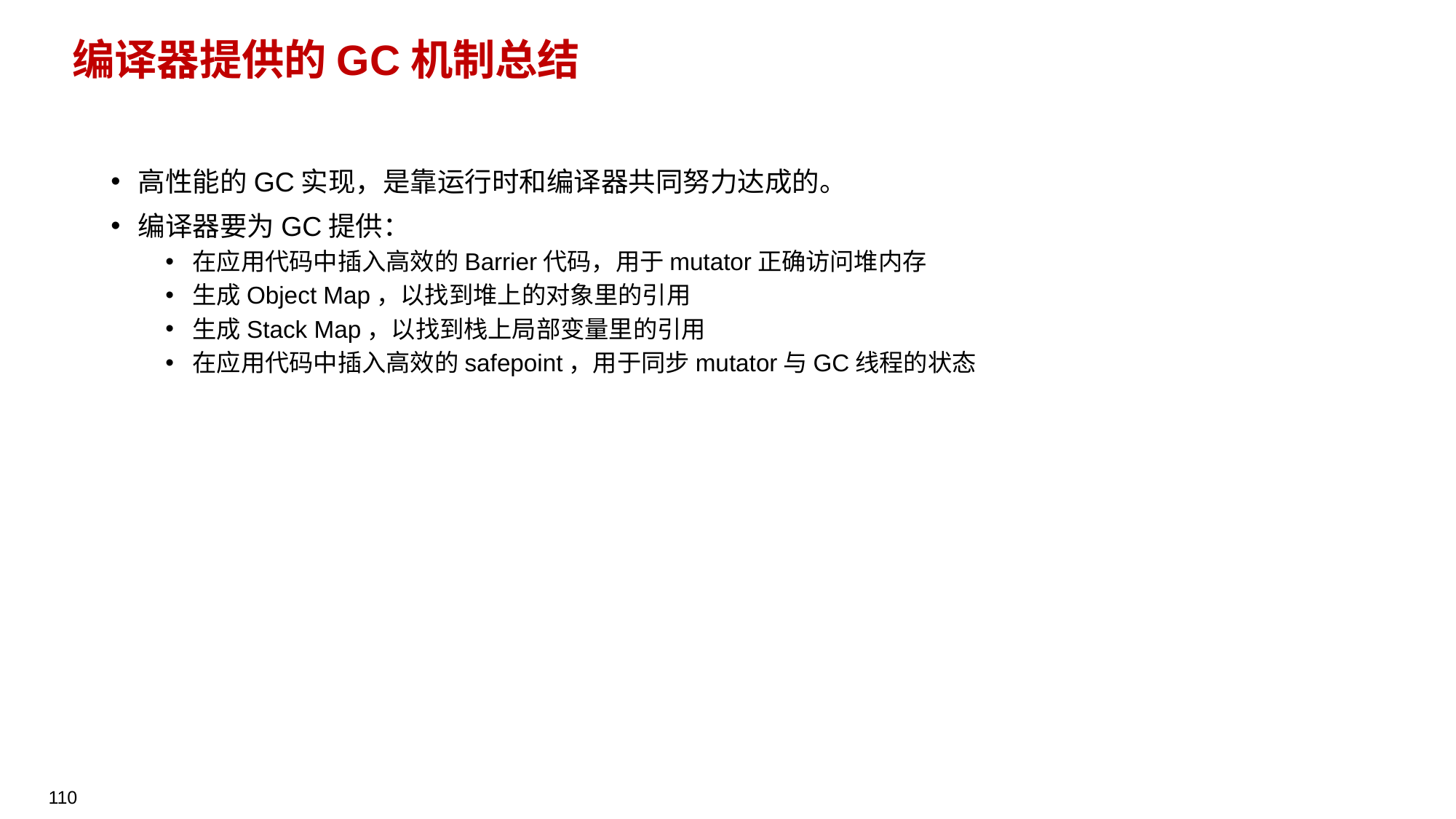

# 编译器提供的GC机制总结
高性能的GC实现，是靠运行时和编译器共同努力达成的。
编译器要为GC提供：
在应用代码中插入高效的Barrier代码，用于mutator正确访问堆内存
生成Object Map，以找到堆上的对象里的引用
生成Stack Map，以找到栈上局部变量里的引用
在应用代码中插入高效的safepoint，用于同步mutator与GC线程的状态